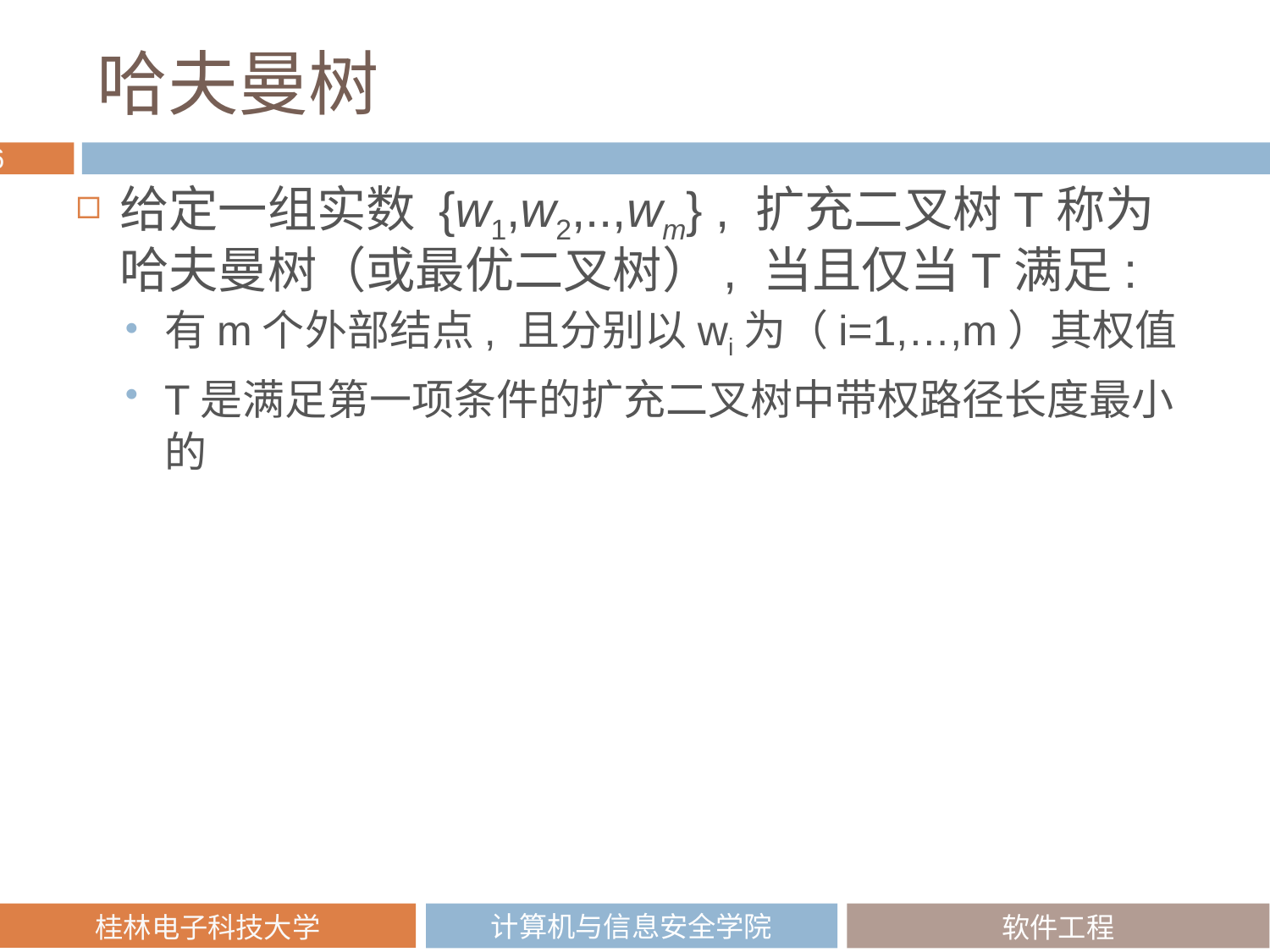

# 哈夫曼树
给定一组实数 {w1,w2,..,wm} , 扩充二叉树T称为哈夫曼树（或最优二叉树）, 当且仅当T满足:
有m个外部结点, 且分别以wi为（i=1,…,m）其权值
T是满足第一项条件的扩充二叉树中带权路径长度最小的